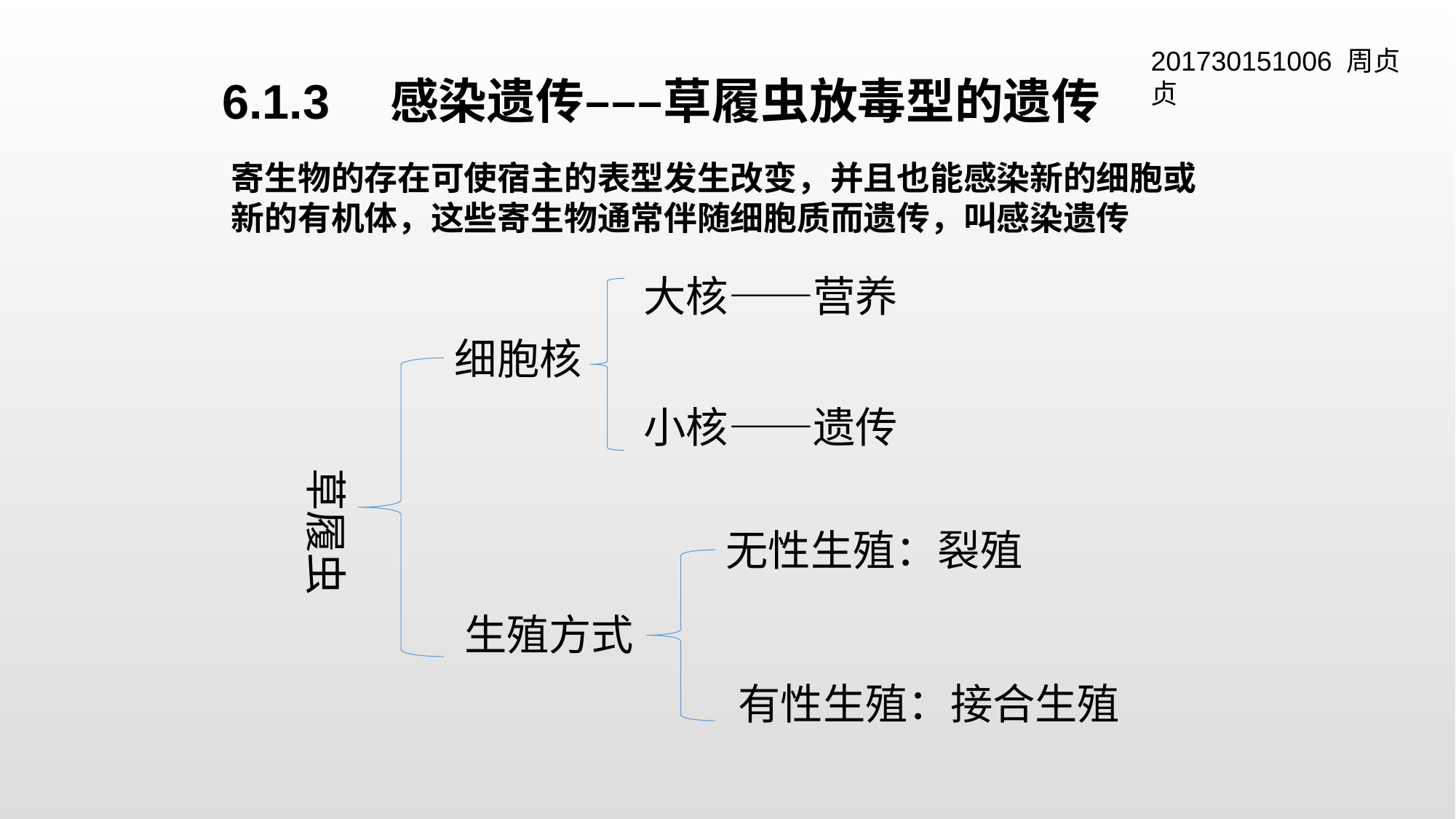

201730151006 周贞贞
6.1.3　感染遗传–––草履虫放毒型的遗传
寄生物的存在可使宿主的表型发生改变，并且也能感染新的细胞或新的有机体，这些寄生物通常伴随细胞质而遗传，叫感染遗传
大核——营养

细胞核

小核——遗传
草履虫
无性生殖：裂殖

生殖方式
有性生殖：接合生殖